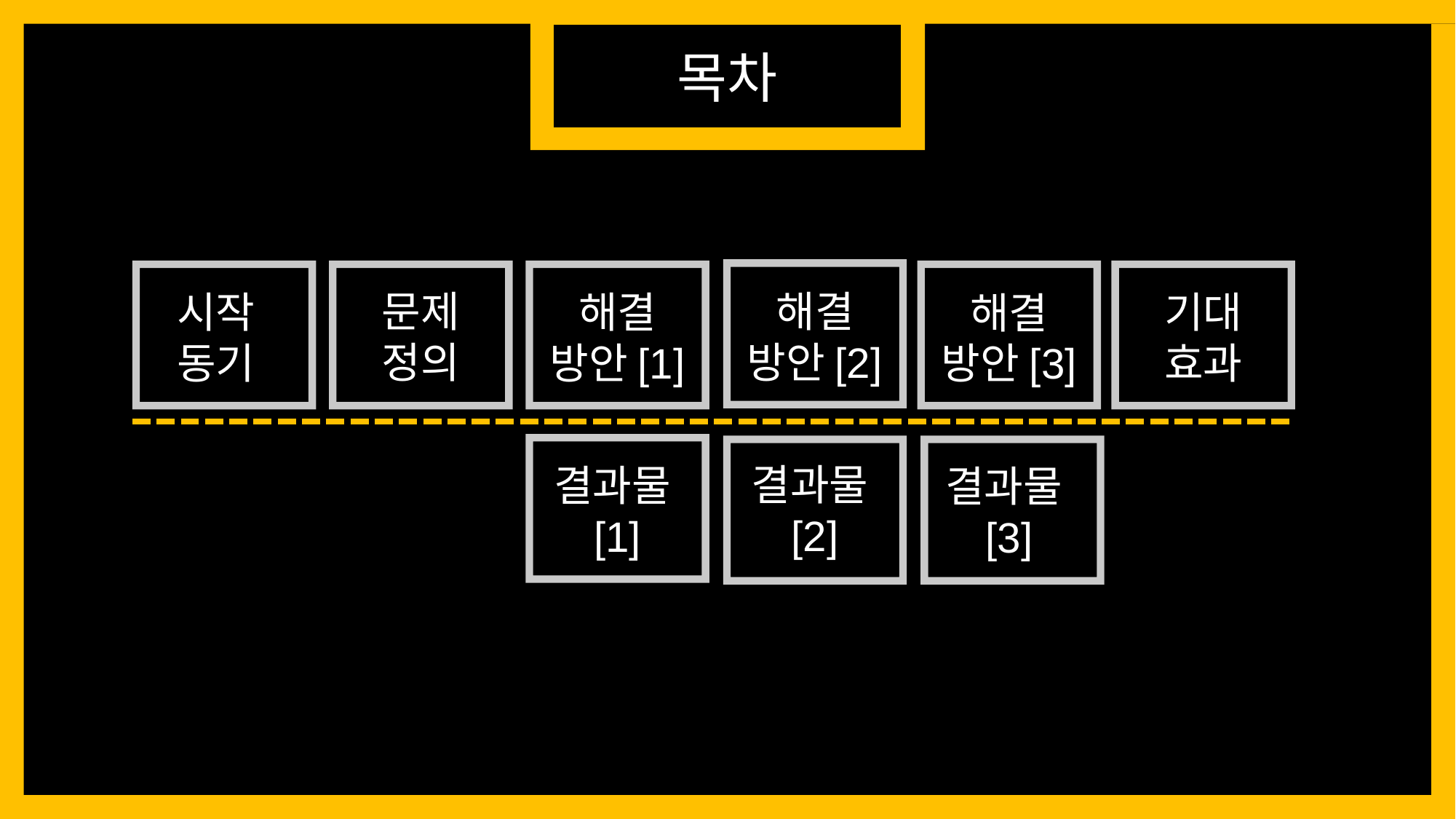

목차

문제
정의
해결
방안[2]
기대
효과
시작
동기
해결
방안[1]
해결
방안[3]

결과물[2]
결과물[1]
결과물[3]